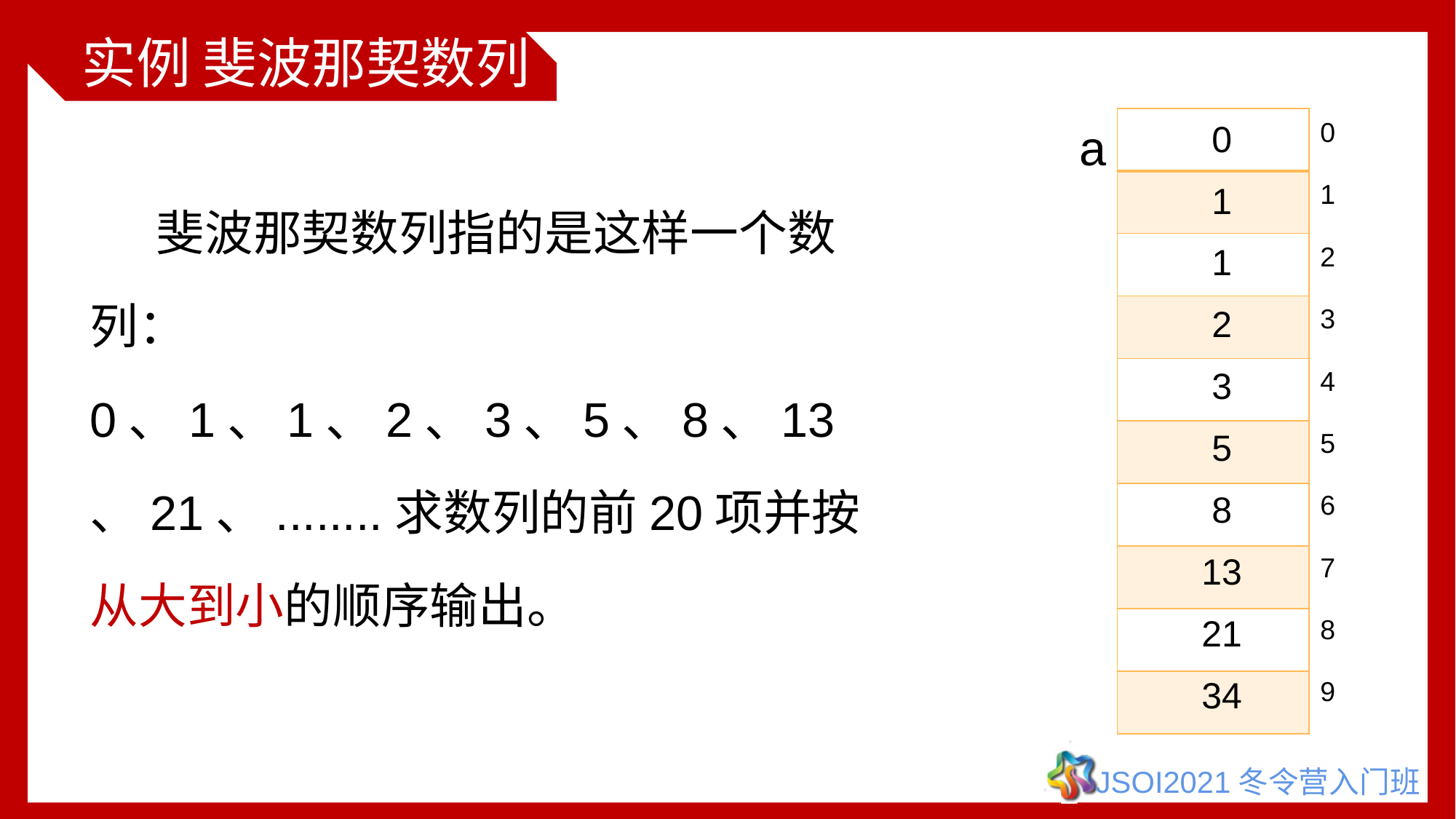

实例 斐波那契数列

|  |
| --- |
|  |
|  |
|  |
|  |
|  |
|  |
|  |
|  |
|  |
a
| 0 |
| --- |
| 1 |
| 2 |
| 3 |
| 4 |
| 5 |
| 6 |
| 7 |
| 8 |
| 9 |
| 0 |
| --- |
| 1 |
| 1 |
| 2 |
| 3 |
| 5 |
| 8 |
| 13 |
| 21 |
| 34 |
     斐波那契数列指的是这样一个数列：0、1、1、2、3、5、8、13、21、........求数列的前20项并按从大到小的顺序输出。